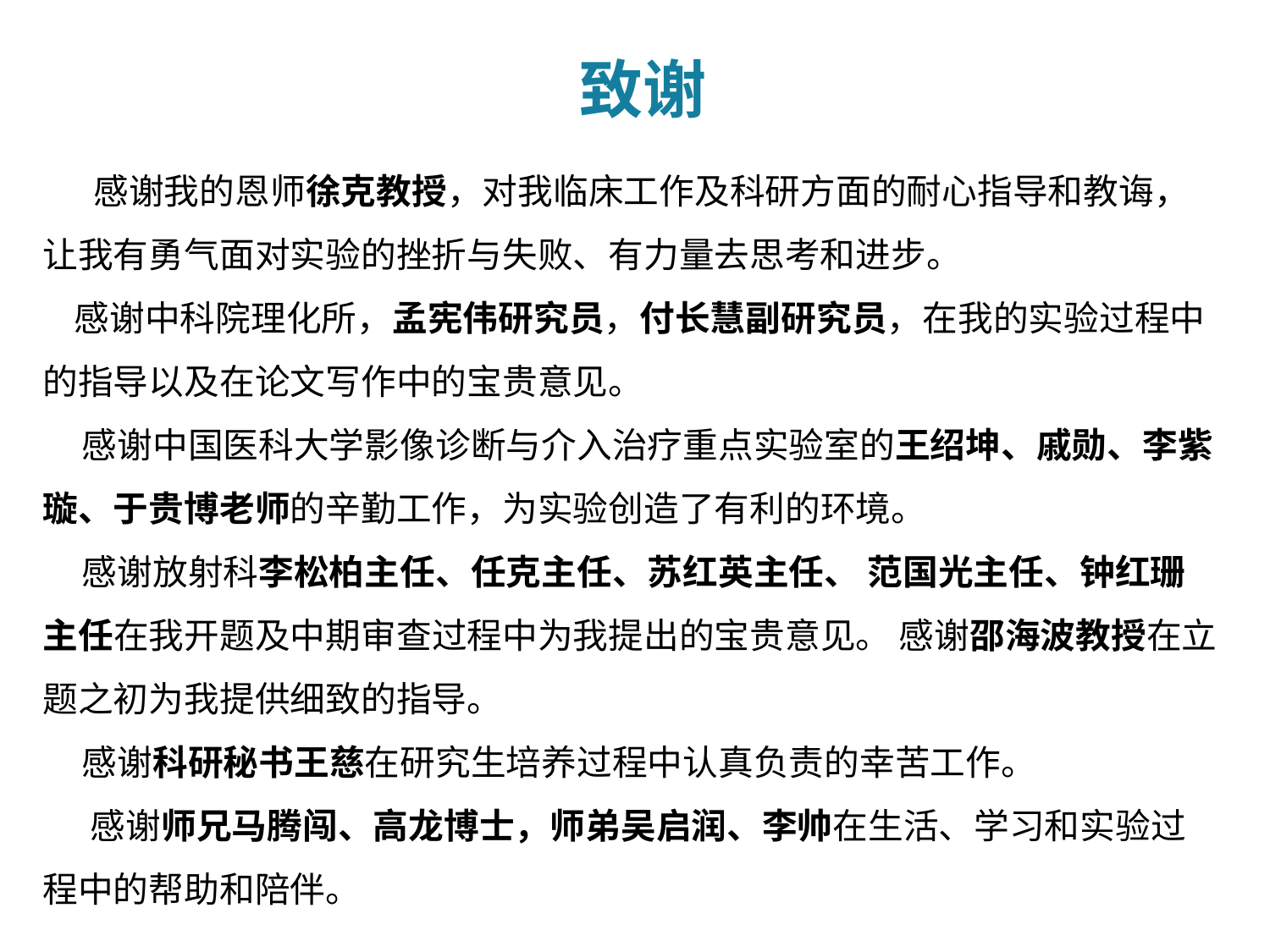

致谢
      感谢我的恩师徐克教授，对我临床工作及科研方面的耐心指导和教诲，让我有勇气面对实验的挫折与失败、有力量去思考和进步。
    感谢中科院理化所，孟宪伟研究员，付长慧副研究员，在我的实验过程中的指导以及在论文写作中的宝贵意见。
     感谢中国医科大学影像诊断与介入治疗重点实验室的王绍坤、戚勋、李紫璇、于贵博老师的辛勤工作，为实验创造了有利的环境。
     感谢放射科李松柏主任、任克主任、苏红英主任、 范国光主任、钟红珊主任在我开题及中期审查过程中为我提出的宝贵意见。 感谢邵海波教授在立题之初为我提供细致的指导。
     感谢科研秘书王慈在研究生培养过程中认真负责的幸苦工作。
     感谢师兄马腾闯、高龙博士，师弟吴启润、李帅在生活、学习和实验过程中的帮助和陪伴。